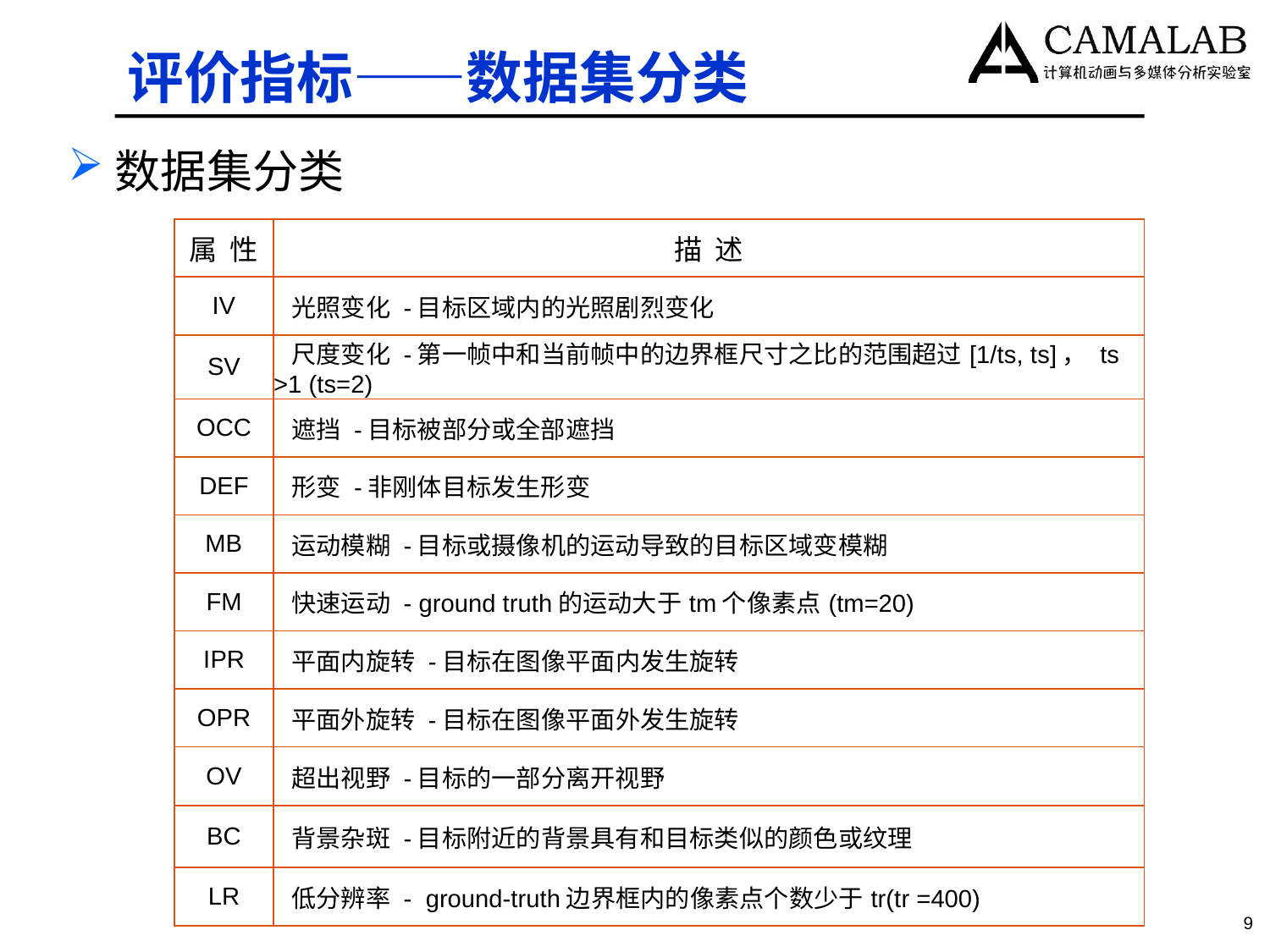

# 评价指标——数据集分类
数据集分类
| 属 性 | 描 述 |
| --- | --- |
| IV | 光照变化 -目标区域内的光照剧烈变化 |
| SV | 尺度变化 -第一帧中和当前帧中的边界框尺寸之比的范围超过[1/ts, ts]， ts >1 (ts=2) |
| OCC | 遮挡 -目标被部分或全部遮挡 |
| DEF | 形变 -非刚体目标发生形变 |
| MB | 运动模糊 -目标或摄像机的运动导致的目标区域变模糊 |
| FM | 快速运动 - ground truth的运动大于tm个像素点(tm=20) |
| IPR | 平面内旋转 -目标在图像平面内发生旋转 |
| OPR | 平面外旋转 -目标在图像平面外发生旋转 |
| OV | 超出视野 -目标的一部分离开视野 |
| BC | 背景杂斑 -目标附近的背景具有和目标类似的颜色或纹理 |
| LR | 低分辨率 -  ground-truth边界框内的像素点个数少于tr(tr =400) |